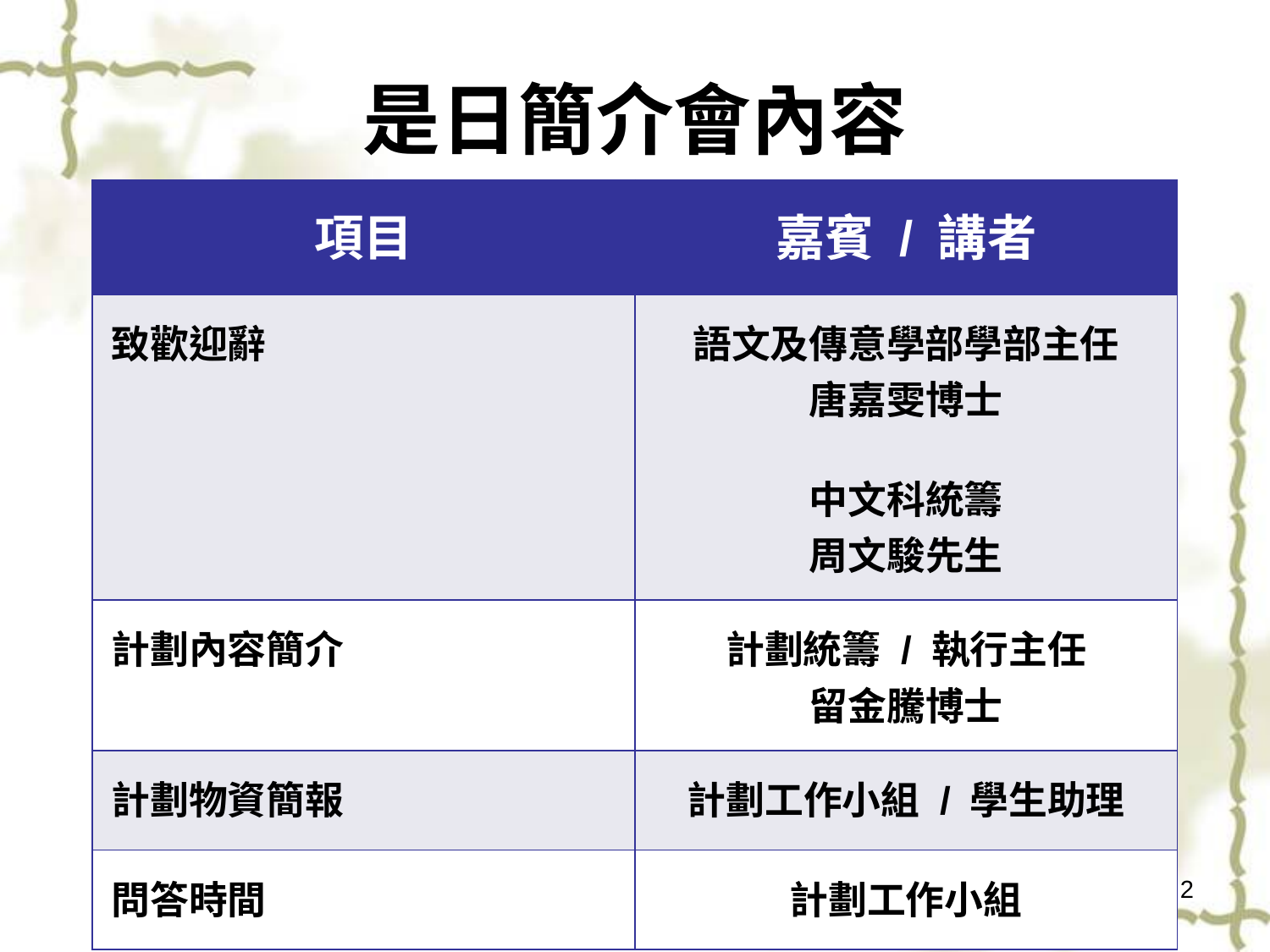

# 是日簡介會內容
| 項目 | 嘉賓 / 講者 |
| --- | --- |
| 致歡迎辭 | 語文及傳意學部學部主任 唐嘉雯博士 中文科統籌 周文駿先生 |
| 計劃內容簡介 | 計劃統籌 / 執行主任 留金騰博士 |
| 計劃物資簡報 | 計劃工作小組 / 學生助理 |
| 問答時間 | 計劃工作小組 |
2